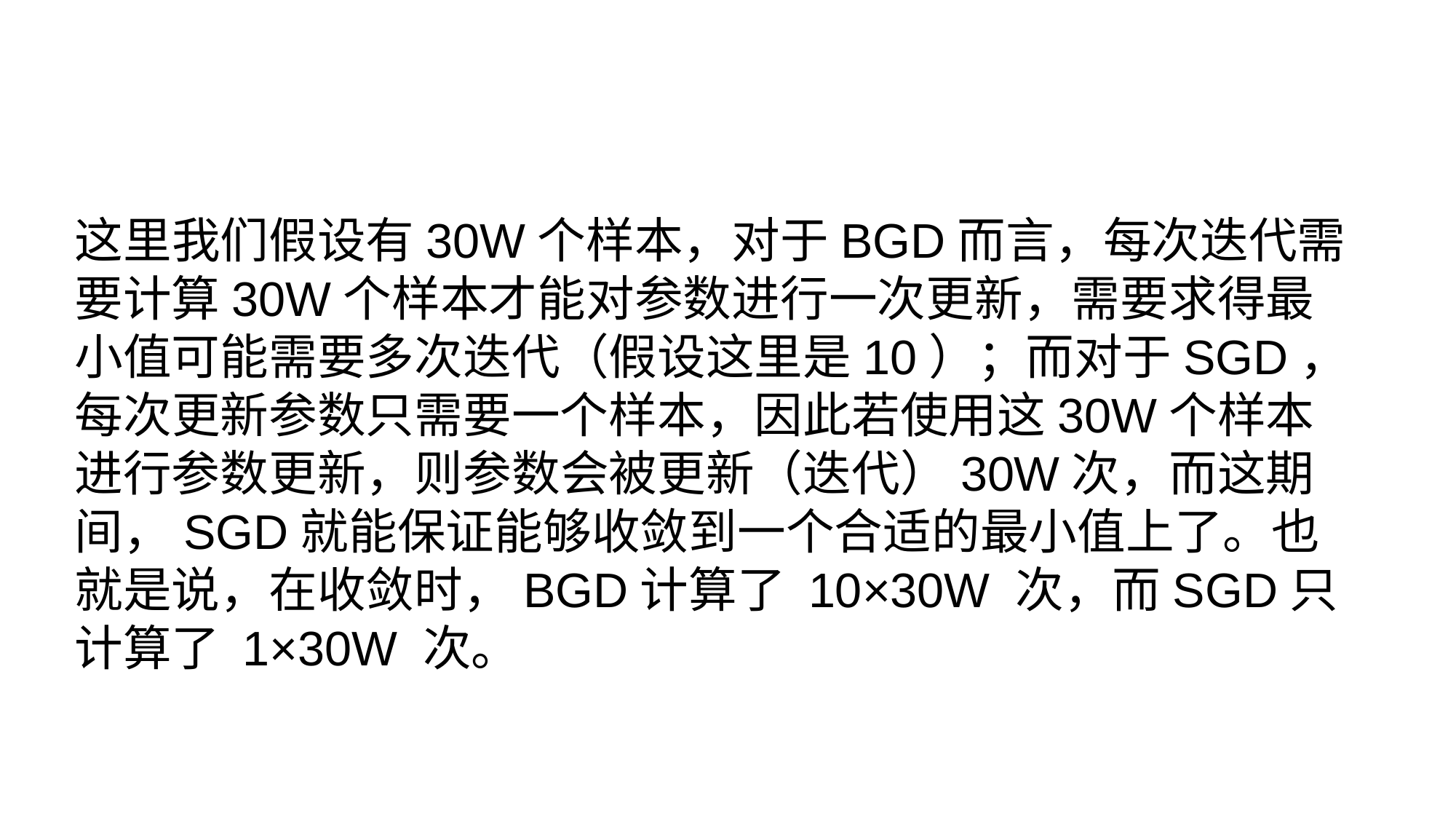

#
这里我们假设有30W个样本，对于BGD而言，每次迭代需要计算30W个样本才能对参数进行一次更新，需要求得最小值可能需要多次迭代（假设这里是10）；而对于SGD，每次更新参数只需要一个样本，因此若使用这30W个样本进行参数更新，则参数会被更新（迭代）30W次，而这期间，SGD就能保证能够收敛到一个合适的最小值上了。也就是说，在收敛时，BGD计算了 10×30W 次，而SGD只计算了 1×30W 次。